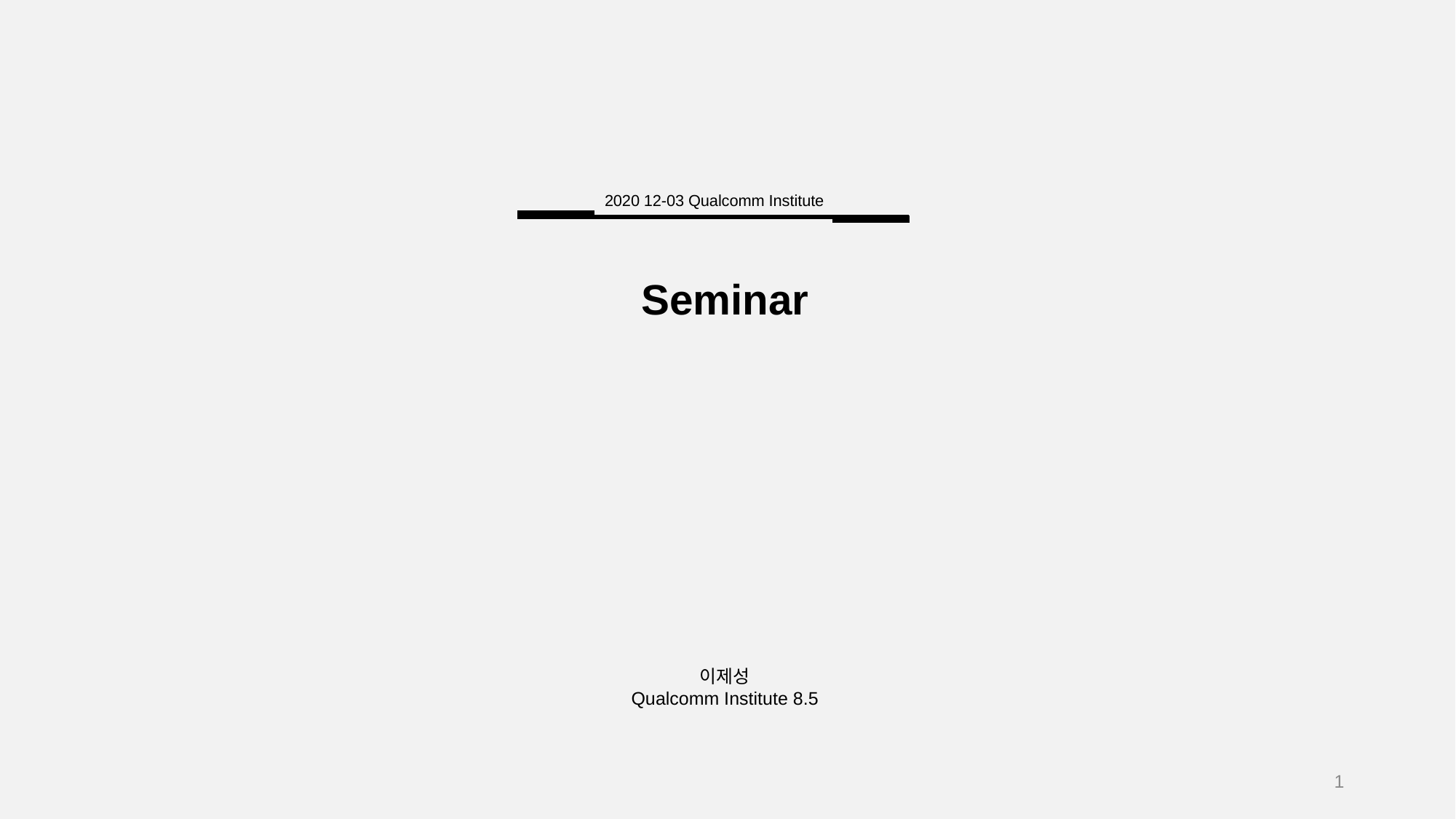

2020 12-03 Qualcomm Institute

Seminar
이제성
Qualcomm Institute 8.5
1